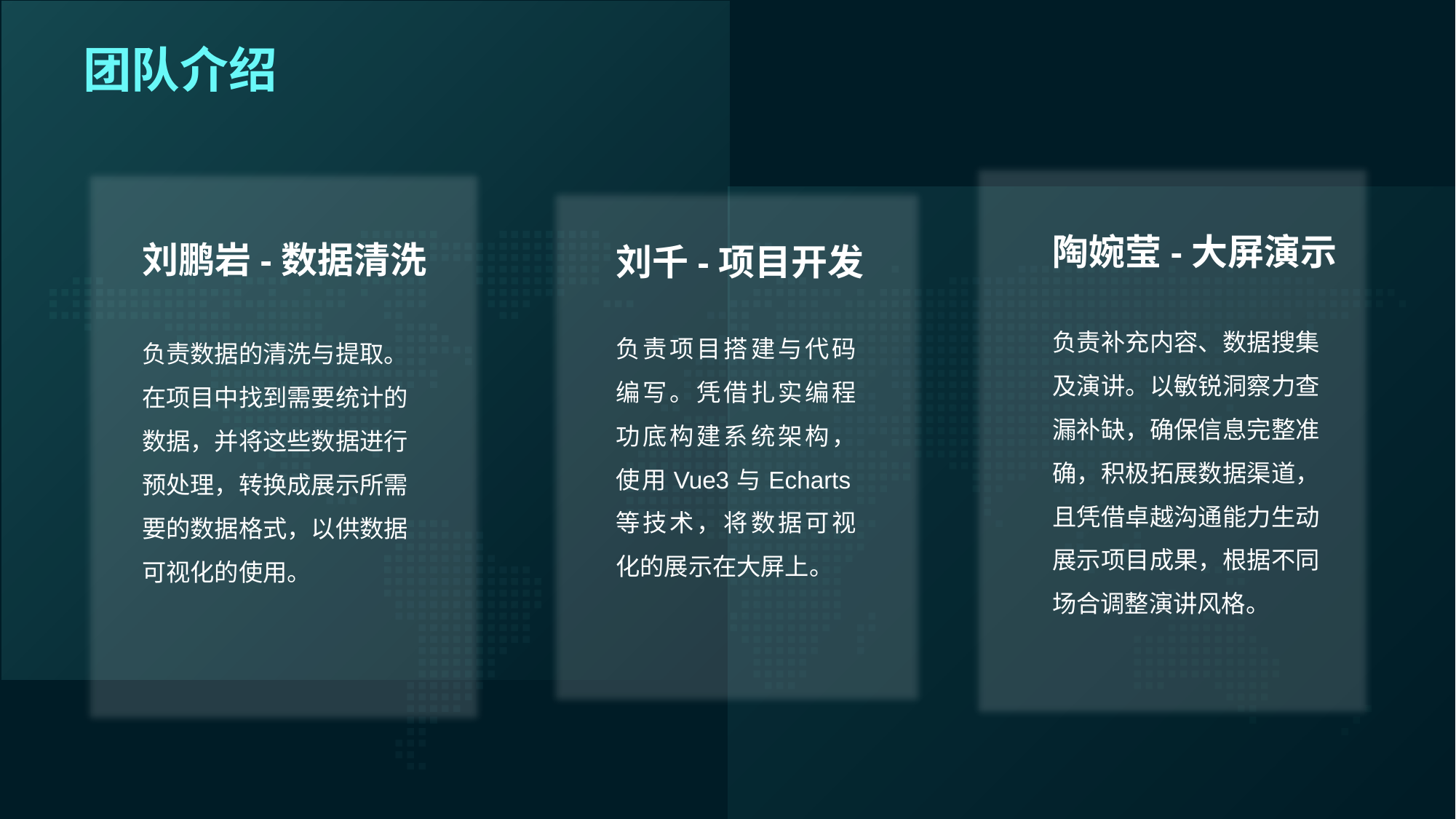

# 团队介绍

陶婉莹-大屏演示
刘鹏岩-数据清洗
刘千-项目开发
负责补充内容、数据搜集及演讲。以敏锐洞察力查漏补缺，确保信息完整准确，积极拓展数据渠道，且凭借卓越沟通能力生动展示项目成果，根据不同场合调整演讲风格。
负责项目搭建与代码编写。凭借扎实编程功底构建系统架构，使用Vue3与Echarts等技术，将数据可视化的展示在大屏上。
负责数据的清洗与提取。在项目中找到需要统计的数据，并将这些数据进行预处理，转换成展示所需要的数据格式，以供数据可视化的使用。